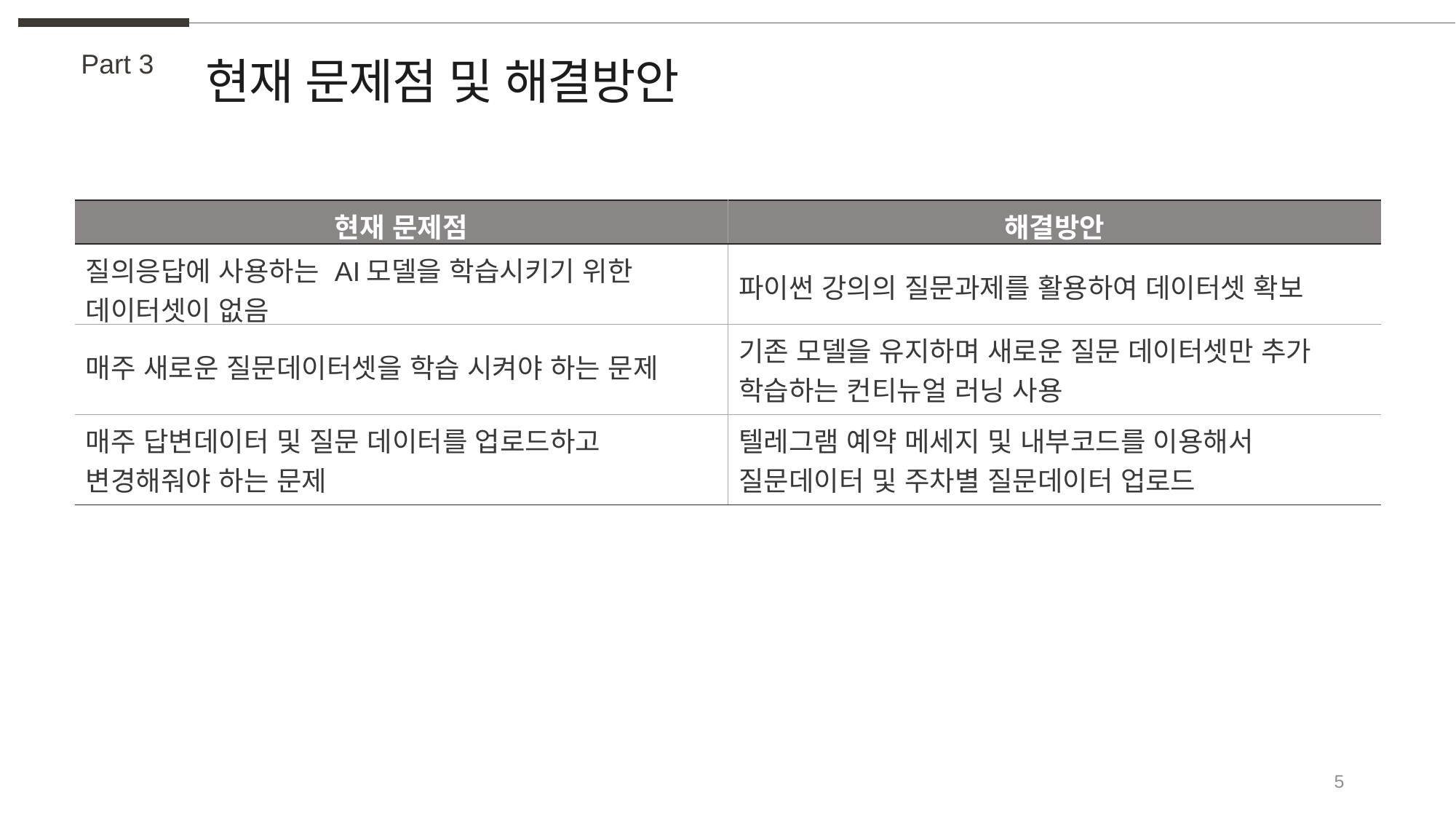

현재 문제점 및 해결방안
Part 3
| 현재 문제점 | 해결방안 |
| --- | --- |
| 질의응답에 사용하는 AI모델을 학습시키기 위한 데이터셋이 없음 | 파이썬 강의의 질문과제를 활용하여 데이터셋 확보 |
| 매주 새로운 질문데이터셋을 학습 시켜야 하는 문제 | 기존 모델을 유지하며 새로운 질문 데이터셋만 추가 학습하는 컨티뉴얼 러닝 사용 |
| 매주 답변데이터 및 질문 데이터를 업로드하고 변경해줘야 하는 문제 | 텔레그램 예약 메세지 및 내부코드를 이용해서 질문데이터 및 주차별 질문데이터 업로드 |

5